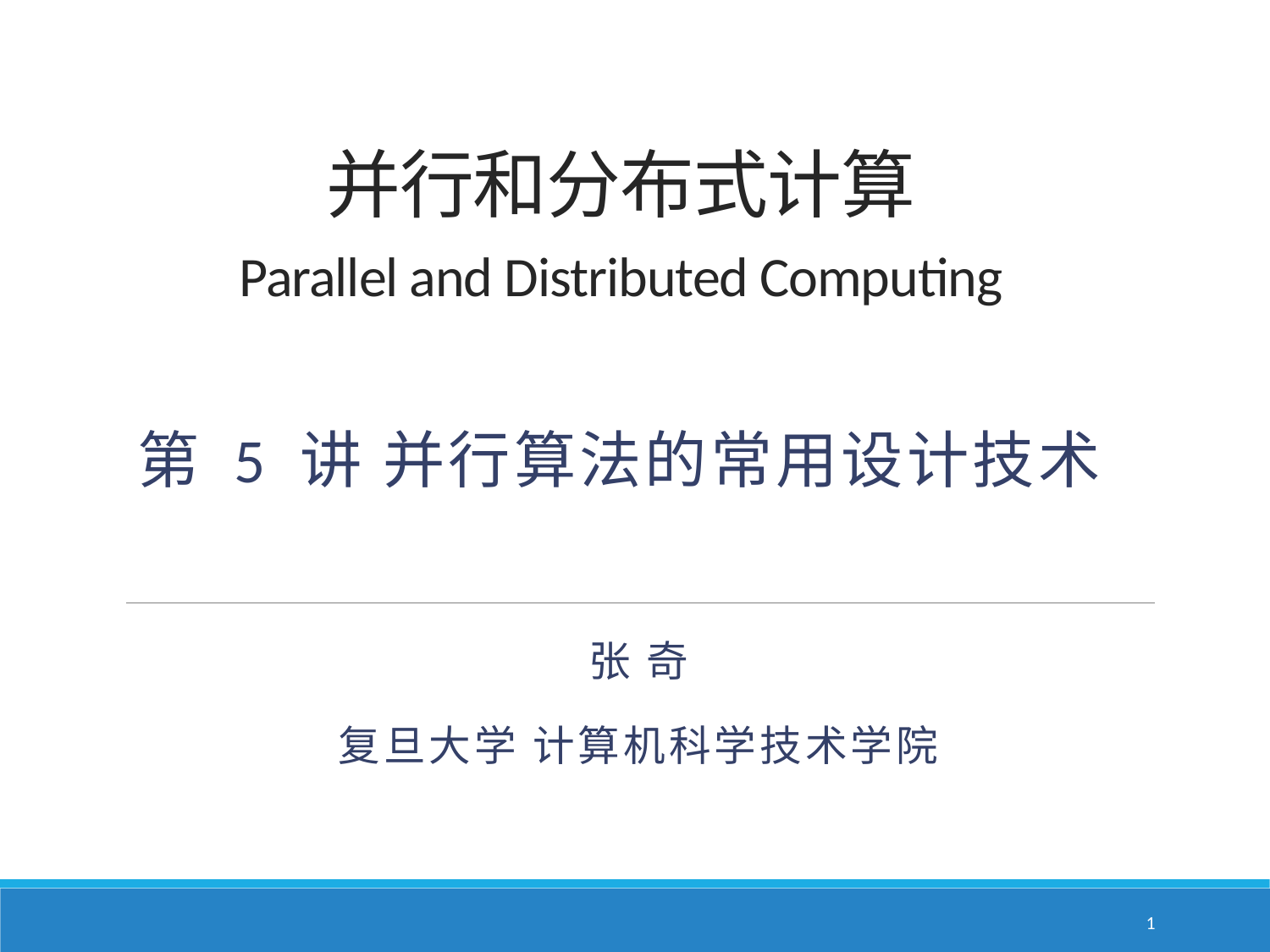

# 并行和分布式计算 Parallel and Distributed Computing 第 5 讲 并行算法的常用设计技术
张 奇
复旦大学 计算机科学技术学院

1